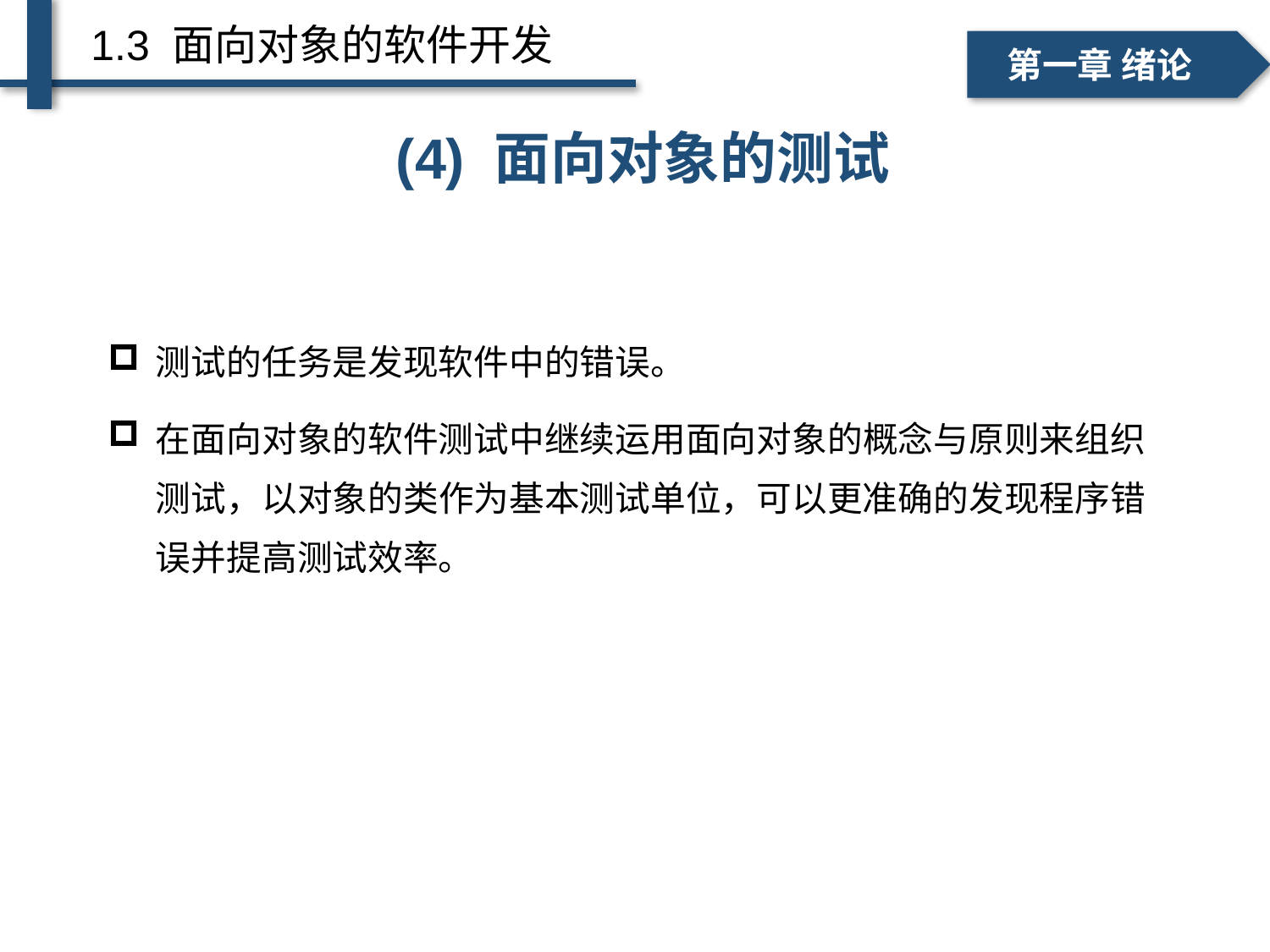

1.3 面向对象的软件开发

一、个人简介
二、学术成绩

第一章 绪论
# 测试

(4) 面向对象的测试
测试的任务是发现软件中的错误。
在面向对象的软件测试中继续运用面向对象的概念与原则来组织测试，以对象的类作为基本测试单位，可以更准确的发现程序错误并提高测试效率。
39